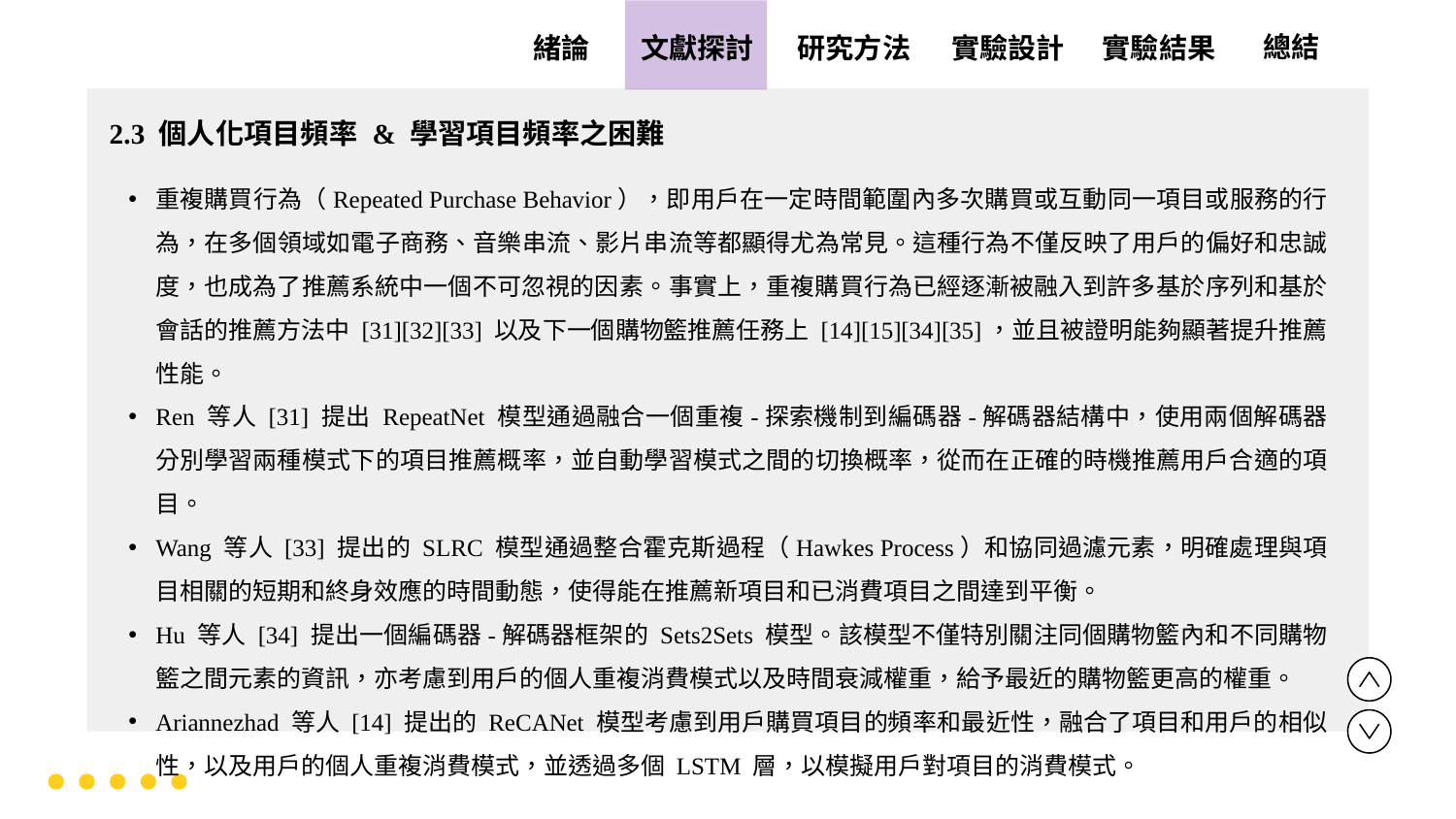

實驗設計
實驗結果
文獻探討
總結
緒論
研究方法
2.3 個人化項目頻率 & 學習項目頻率之困難
重複購買行為（Repeated Purchase Behavior），即用戶在一定時間範圍內多次購買或互動同一項目或服務的行為，在多個領域如電子商務、音樂串流、影片串流等都顯得尤為常見。這種行為不僅反映了用戶的偏好和忠誠度，也成為了推薦系統中一個不可忽視的因素。事實上，重複購買行為已經逐漸被融入到許多基於序列和基於會話的推薦方法中 [31][32][33] 以及下一個購物籃推薦任務上 [14][15][34][35]，並且被證明能夠顯著提升推薦性能。
Ren 等人 [31] 提出 RepeatNet 模型通過融合一個重複-探索機制到編碼器-解碼器結構中，使用兩個解碼器分別學習兩種模式下的項目推薦概率，並自動學習模式之間的切換概率，從而在正確的時機推薦用戶合適的項目。
Wang 等人 [33] 提出的 SLRC 模型通過整合霍克斯過程（Hawkes Process）和協同過濾元素，明確處理與項目相關的短期和終身效應的時間動態，使得能在推薦新項目和已消費項目之間達到平衡。
Hu 等人 [34] 提出一個編碼器-解碼器框架的 Sets2Sets 模型。該模型不僅特別關注同個購物籃內和不同購物籃之間元素的資訊，亦考慮到用戶的個人重複消費模式以及時間衰減權重，給予最近的購物籃更高的權重。
Ariannezhad 等人 [14] 提出的 ReCANet 模型考慮到用戶購買項目的頻率和最近性，融合了項目和用戶的相似性，以及用戶的個人重複消費模式，並透過多個 LSTM 層，以模擬用戶對項目的消費模式。